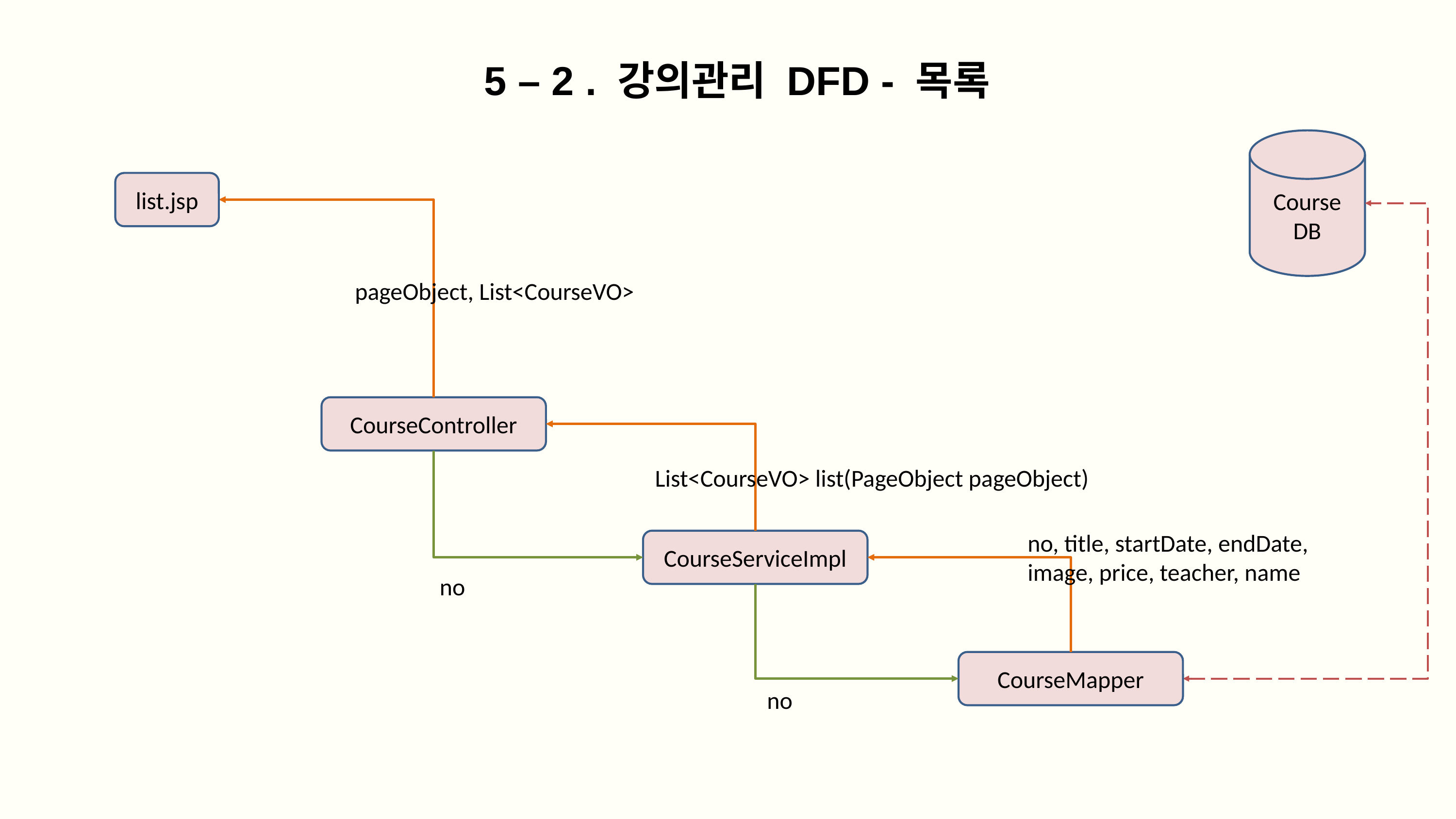

5 – 2 . 강의관리 DFD - 목록
Course
DB
list.jsp
pageObject, List<CourseVO>
CourseController
List<CourseVO> list(PageObject pageObject)
no, title, startDate, endDate,
image, price, teacher, name
CourseServiceImpl
no
CourseMapper
no